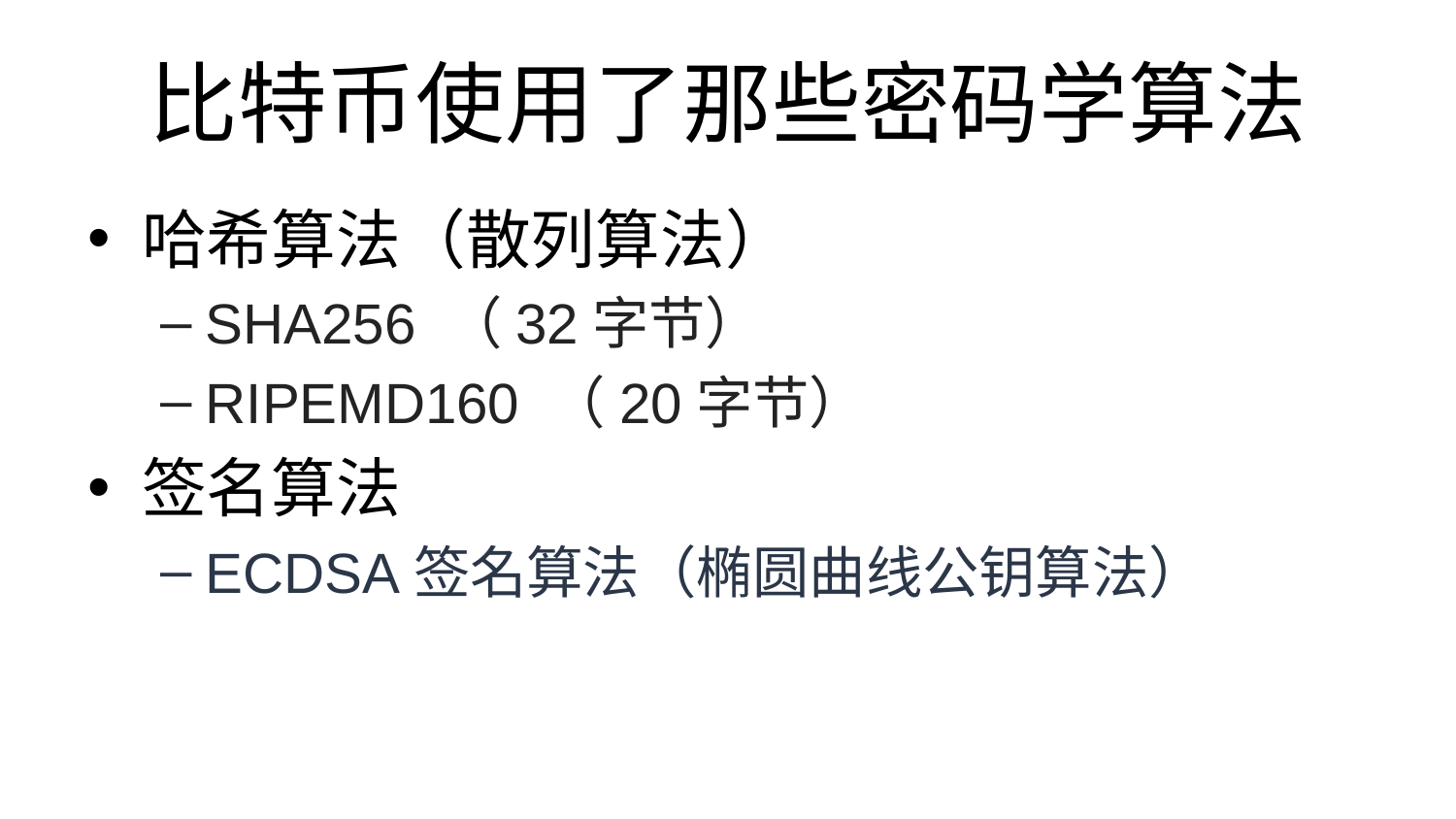

# 比特币使用了那些密码学算法
哈希算法（散列算法）
SHA256 （32字节）
RIPEMD160 （20字节）
签名算法
ECDSA签名算法（椭圆曲线公钥算法）